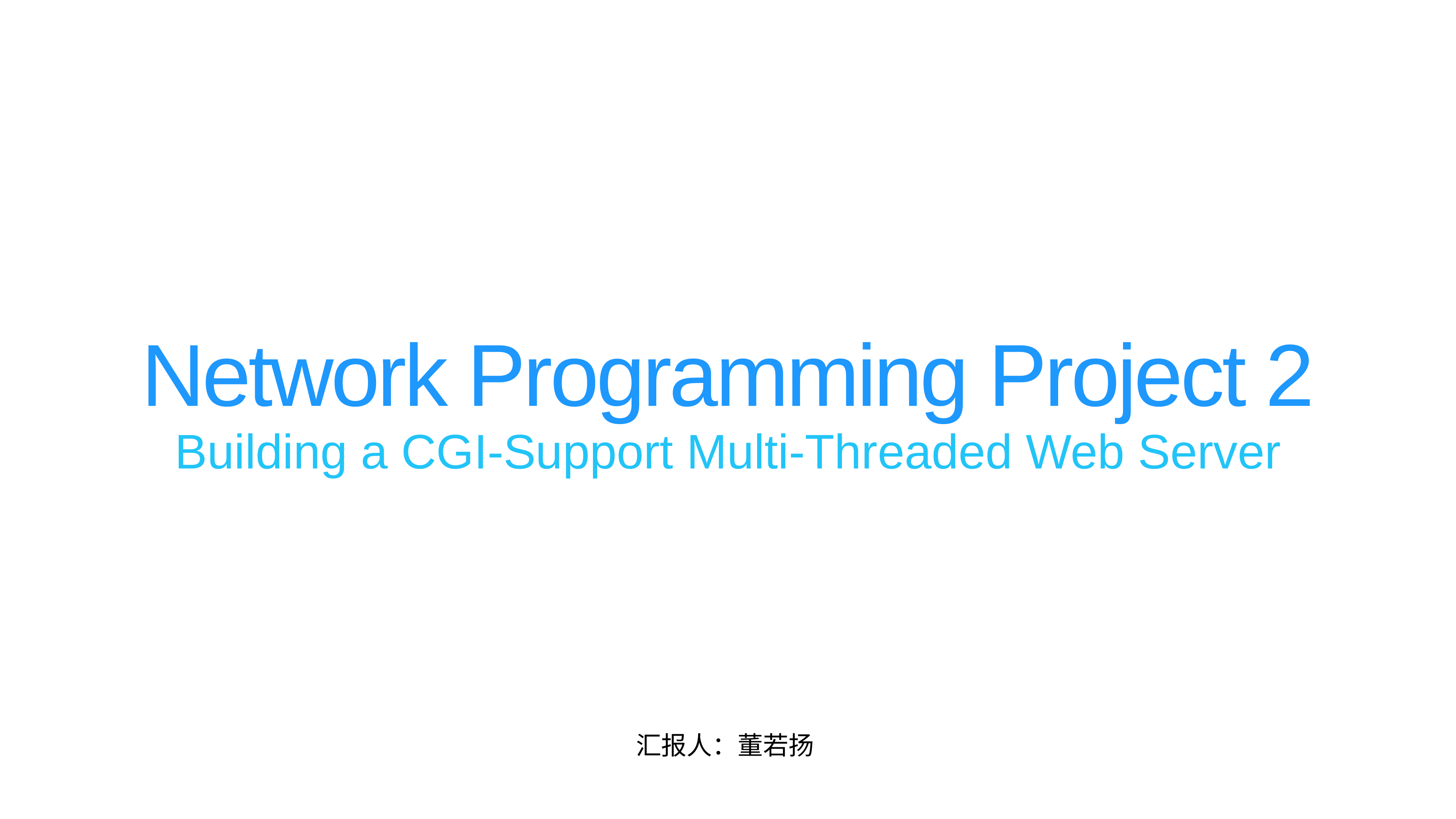

# Network Programming Project 2
Building a CGI-Support Multi-Threaded Web Server
汇报人：董若扬